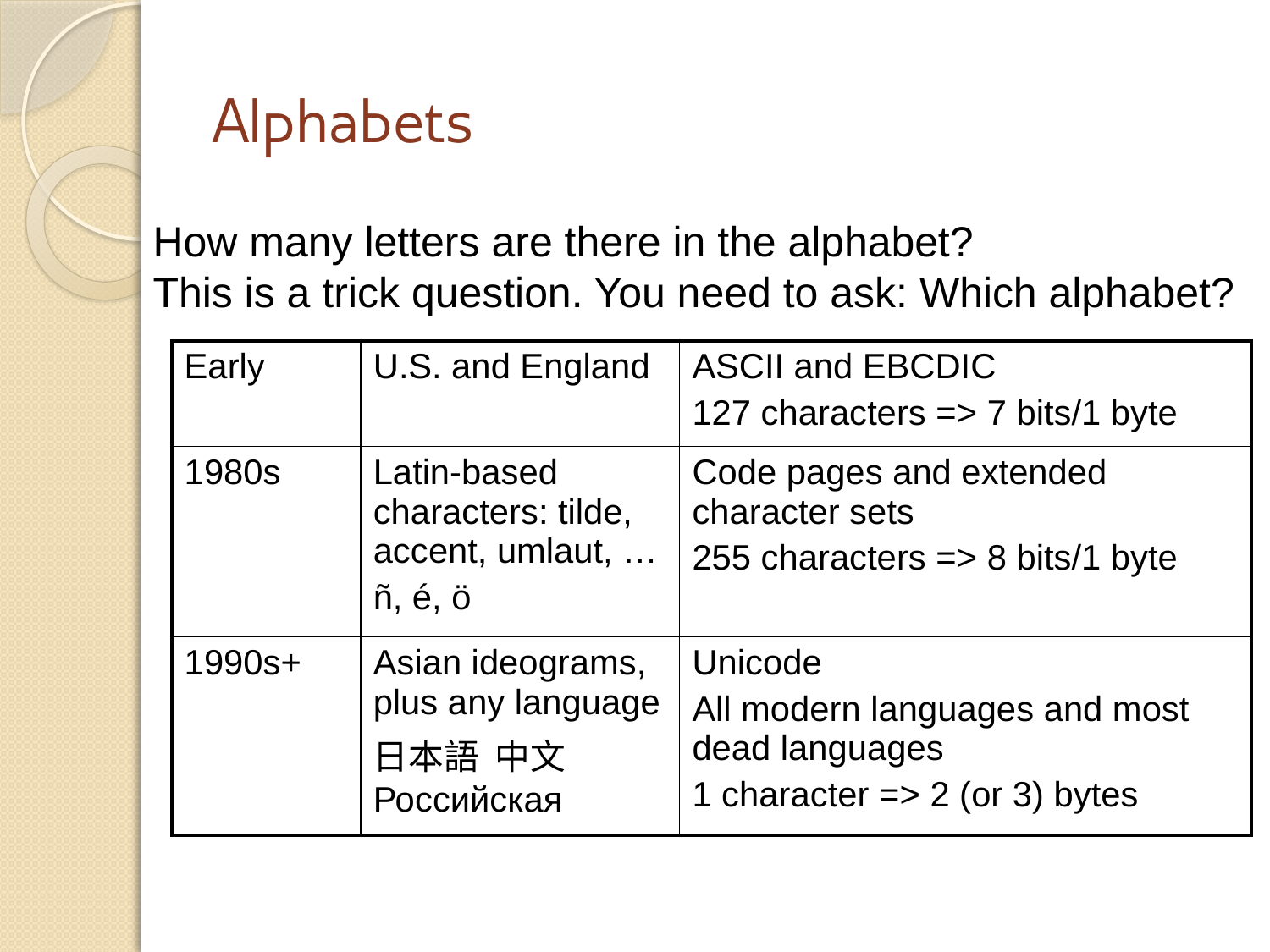

# Alphabets
How many letters are there in the alphabet?
This is a trick question. You need to ask: Which alphabet?
| Early | U.S. and England | ASCII and EBCDIC 127 characters => 7 bits/1 byte |
| --- | --- | --- |
| 1980s | Latin-based characters: tilde, accent, umlaut, … ñ, é, ö | Code pages and extended character sets 255 characters => 8 bits/1 byte |
| 1990s+ | Asian ideograms, plus any language 日本語 中文 Российская | Unicode All modern languages and most dead languages 1 character => 2 (or 3) bytes |